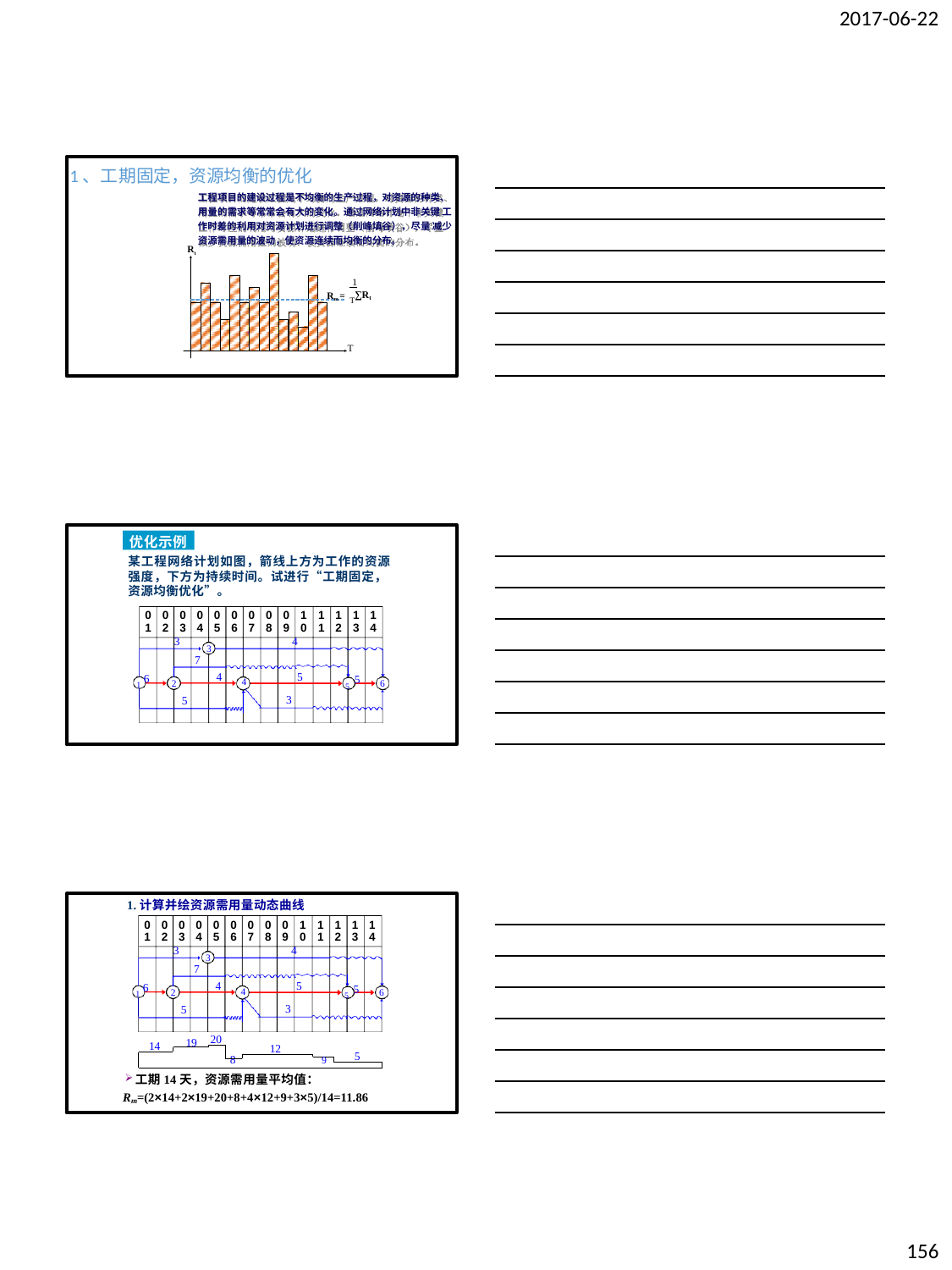

2017-06-22
1、工期固定，资源均衡的优化
工程项目的建设过程是不均衡的生产过程，对资源的种类、 用量的需求等常常会有大的变化。通过网络计划中非关键 工作时差的利用对资源计划进行调整（削峰填谷），尽量 减少资源需用量的波动，使资源连续而均衡的分布。
Rt

 1

Rm = T∑Rt

T

优化示例
某工程网络计划如图，箭线上方为工作的资源 强度，下方为持续时间。试进行“工期固定，  资源均衡优化”。

| 0 1 | 0 2 | 0 3 | 0 4 | 0 5 | 0 6 | 0 7 | 0 8 | 0 9 | 1 0 | 1 1 | 1 2 | 1 3 | 1 4 |
| --- | --- | --- | --- | --- | --- | --- | --- | --- | --- | --- | --- | --- | --- |

3
4
3

7
1 6
4
5
5 5
4
2
6

3
5

1.计算并绘资源需用量动态曲线

| 0 1 | 0 2 | 0 3 | 0 4 | 0 5 | 0 6 | 0 7 | 0 8 | 0 9 | 1 0 | 1 1 | 1 2 | 1 3 | 1 4 |
| --- | --- | --- | --- | --- | --- | --- | --- | --- | --- | --- | --- | --- | --- |

3
4
3

7
1 6
4
5
5 5
4
2
6

3
5

20
19
14
12

8	9

5

工期14天，资源需用量平均值：
Rm=(2×14+2×19+20+8+4×12+9+3×5)/14=11.86

156